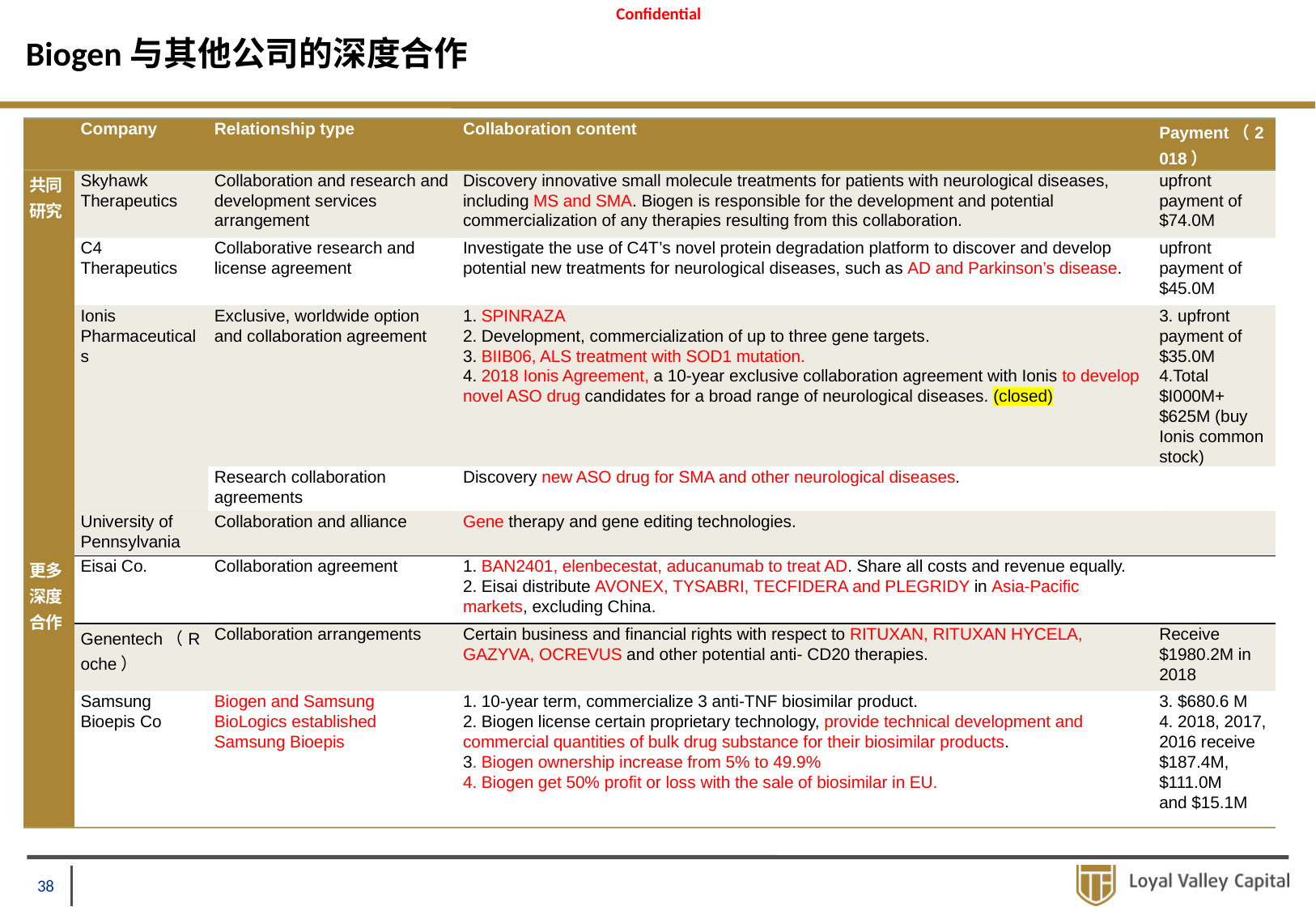

# Biogen与其他公司的深度合作
|  | Company | Relationship type | Collaboration content | Payment（2018） |
| --- | --- | --- | --- | --- |
| 共同研究 | Skyhawk Therapeutics | Collaboration and research and development services arrangement | Discovery innovative small molecule treatments for patients with neurological diseases, including MS and SMA. Biogen is responsible for the development and potential commercialization of any therapies resulting from this collaboration. | upfront payment of $74.0M |
|  | C4 Therapeutics | Collaborative research and license agreement | Investigate the use of C4T’s novel protein degradation platform to discover and develop potential new treatments for neurological diseases, such as AD and Parkinson’s disease. | upfront payment of $45.0M |
|  | Ionis Pharmaceuticals | Exclusive, worldwide option and collaboration agreement | 1. SPINRAZA 2. Development, commercialization of up to three gene targets. 3. BIIB06, ALS treatment with SOD1 mutation. 4. 2018 Ionis Agreement, a 10-year exclusive collaboration agreement with Ionis to develop novel ASO drug candidates for a broad range of neurological diseases. (closed) | 3. upfront payment of $35.0M 4.Total $I000M+$625M (buy Ionis common stock) |
|  |  | Research collaboration agreements | Discovery new ASO drug for SMA and other neurological diseases. |  |
|  | University of Pennsylvania | Collaboration and alliance | Gene therapy and gene editing technologies. |  |
| 更多深度合作 | Eisai Co. | Collaboration agreement | 1. BAN2401, elenbecestat, aducanumab to treat AD. Share all costs and revenue equally. 2. Eisai distribute AVONEX, TYSABRI, TECFIDERA and PLEGRIDY in Asia-Pacific markets, excluding China. |  |
|  | Genentech（Roche） | Collaboration arrangements | Certain business and financial rights with respect to RITUXAN, RITUXAN HYCELA, GAZYVA, OCREVUS and other potential anti- CD20 therapies. | Receive $1980.2M in 2018 |
|  | Samsung Bioepis Co | Biogen and Samsung BioLogics established Samsung Bioepis | 1. 10-year term, commercialize 3 anti-TNF biosimilar product. 2. Biogen license certain proprietary technology, provide technical development and commercial quantities of bulk drug substance for their biosimilar products. 3. Biogen ownership increase from 5% to 49.9% 4. Biogen get 50% profit or loss with the sale of biosimilar in EU. | 3. $680.6 M 4. 2018, 2017, 2016 receive $187.4M, $111.0M and $15.1M |